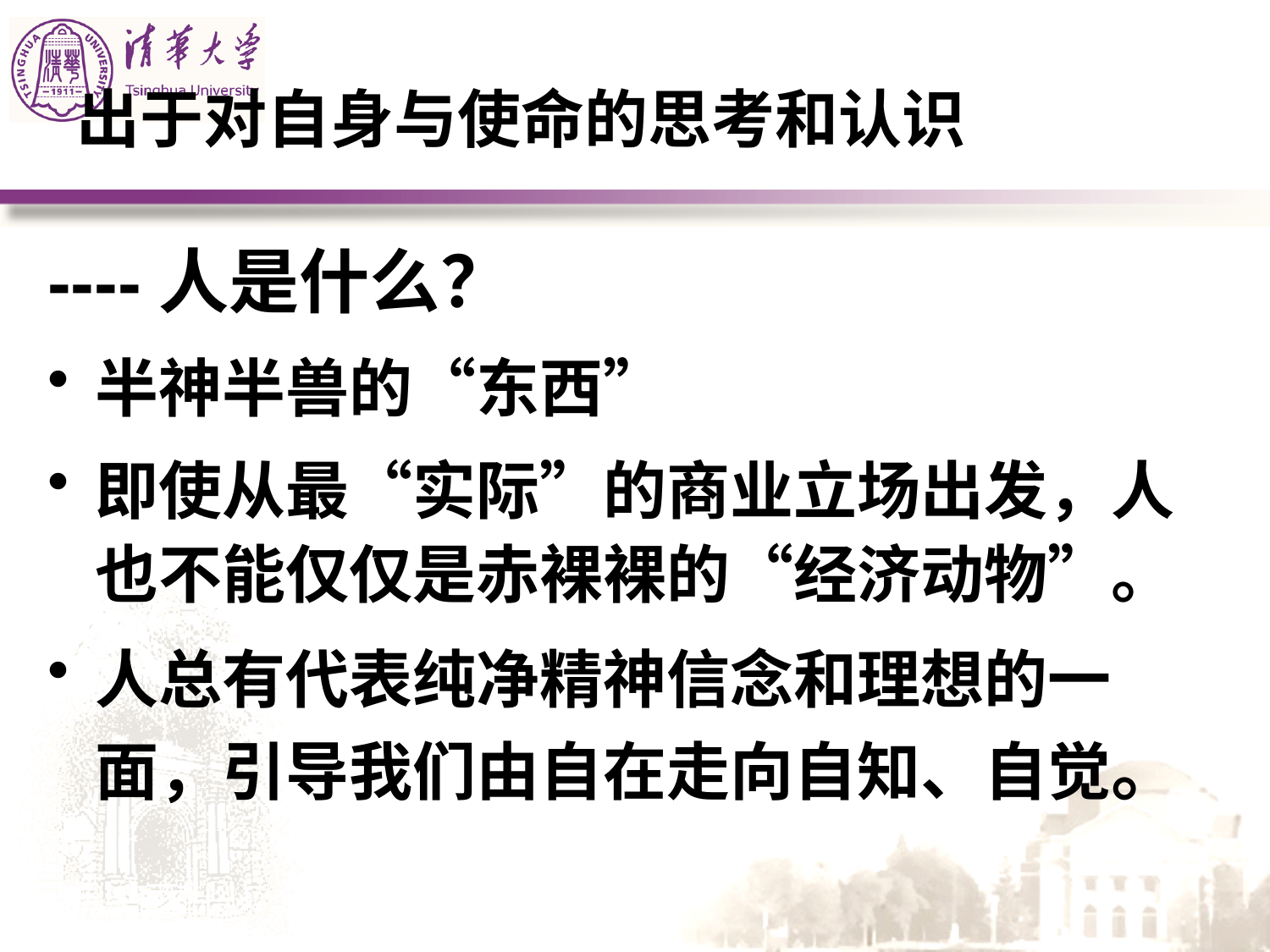

# 出于对自身与使命的思考和认识
----人是什么？
半神半兽的“东西”
即使从最“实际”的商业立场出发，人也不能仅仅是赤裸裸的“经济动物”。
人总有代表纯净精神信念和理想的一面，引导我们由自在走向自知、自觉。